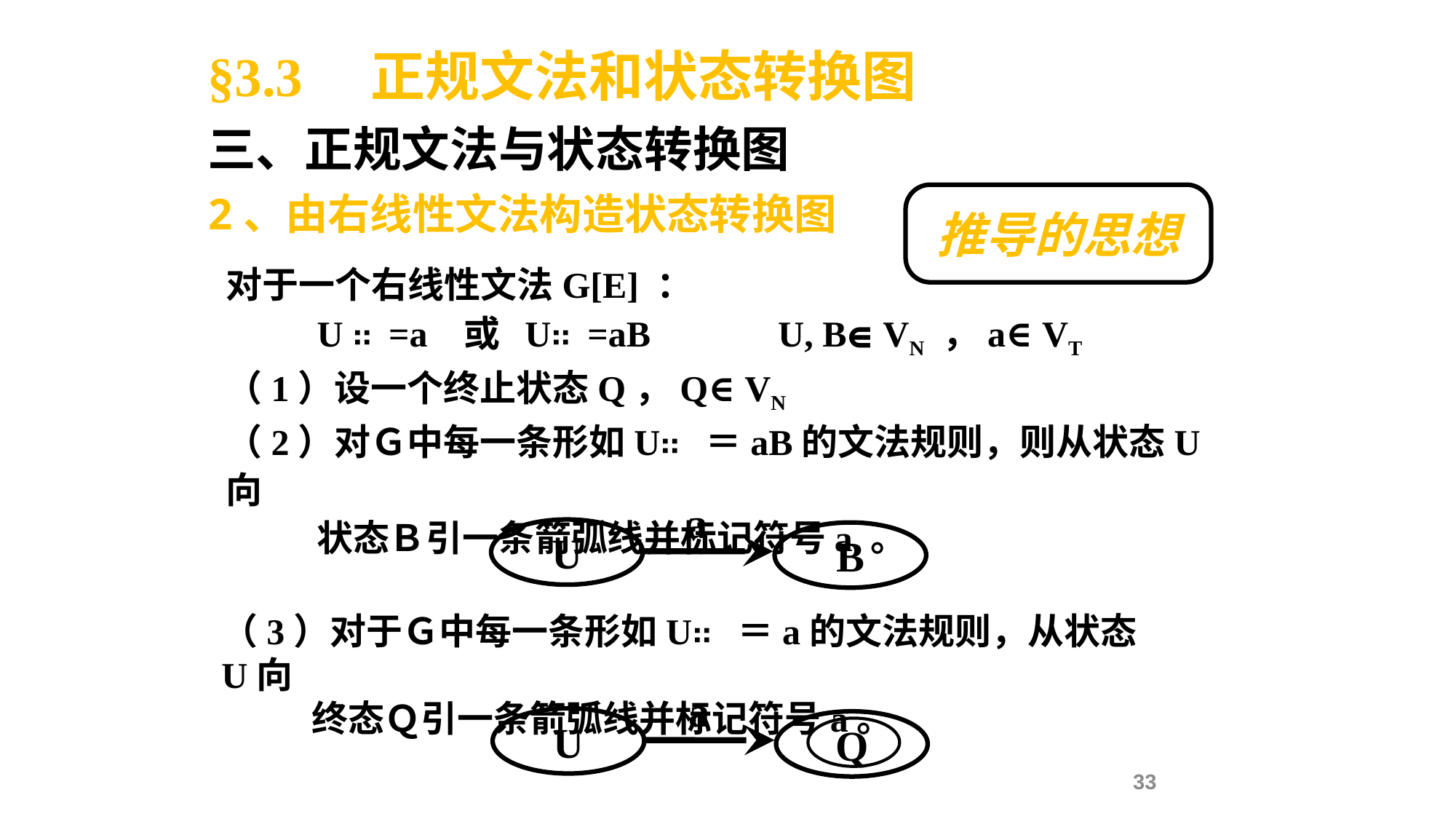

§3.3    正规文法和状态转换图
三、正规文法与状态转换图
2、由右线性文法构造状态转换图

推导的思想
对于一个右线性文法G[E] ：
          U ∷=a   或  U∷=aB              U, B∈VN ，a∈VT
（1）设一个终止状态Q，Q∈VN
（2）对Ｇ中每一条形如U∷＝aB的文法规则，则从状态U向
          状态Ｂ引一条箭弧线并标记符号a 。
a
U
B

（3）对于Ｇ中每一条形如U∷＝a的文法规则，从状态U向
          终态Ｑ引一条箭弧线并标记符号a。
a
U
Q

33